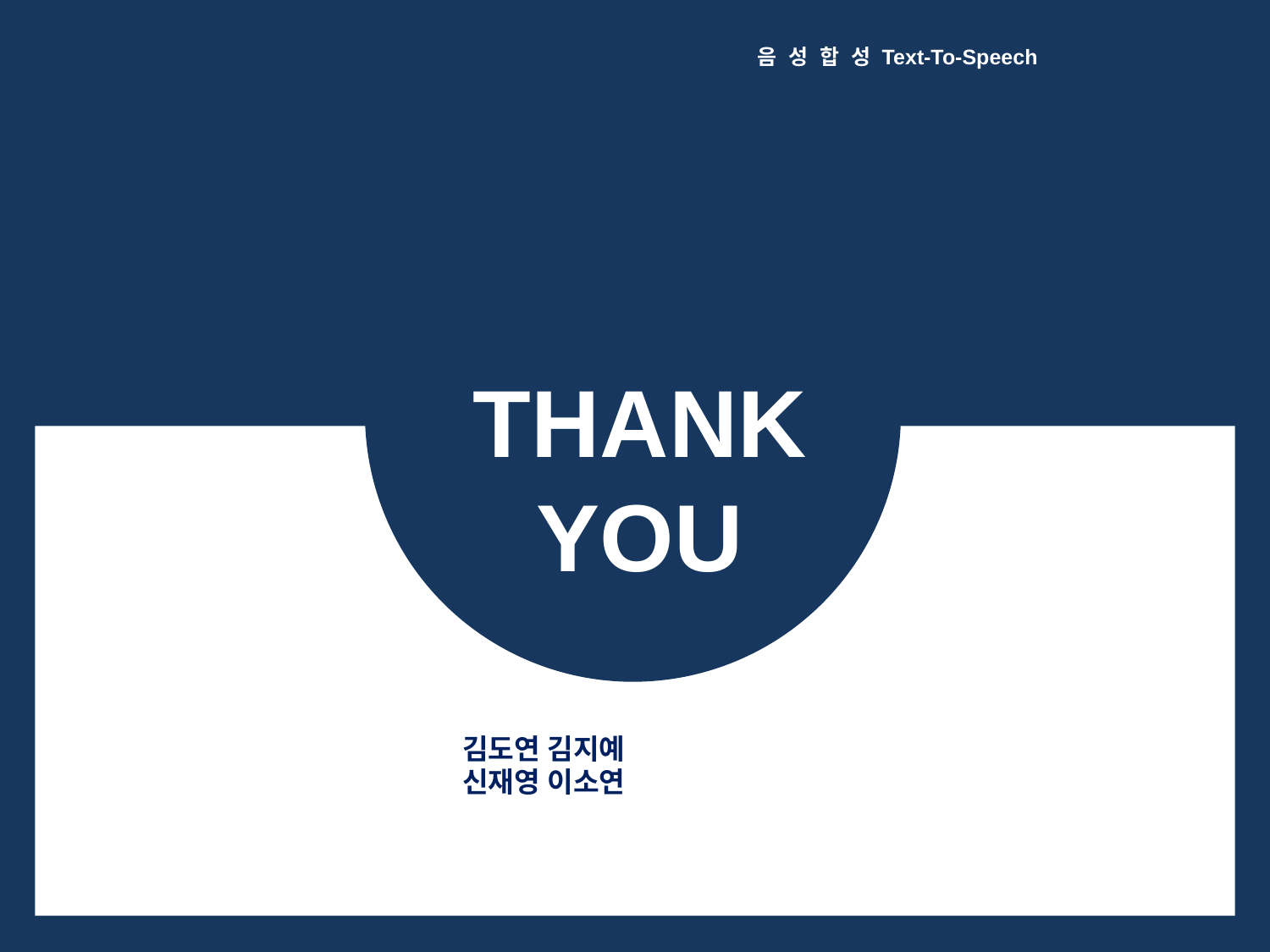

음  성  합  성 Text-To-Speech

THANK
YOU

김도연 김지예
신재영 이소연